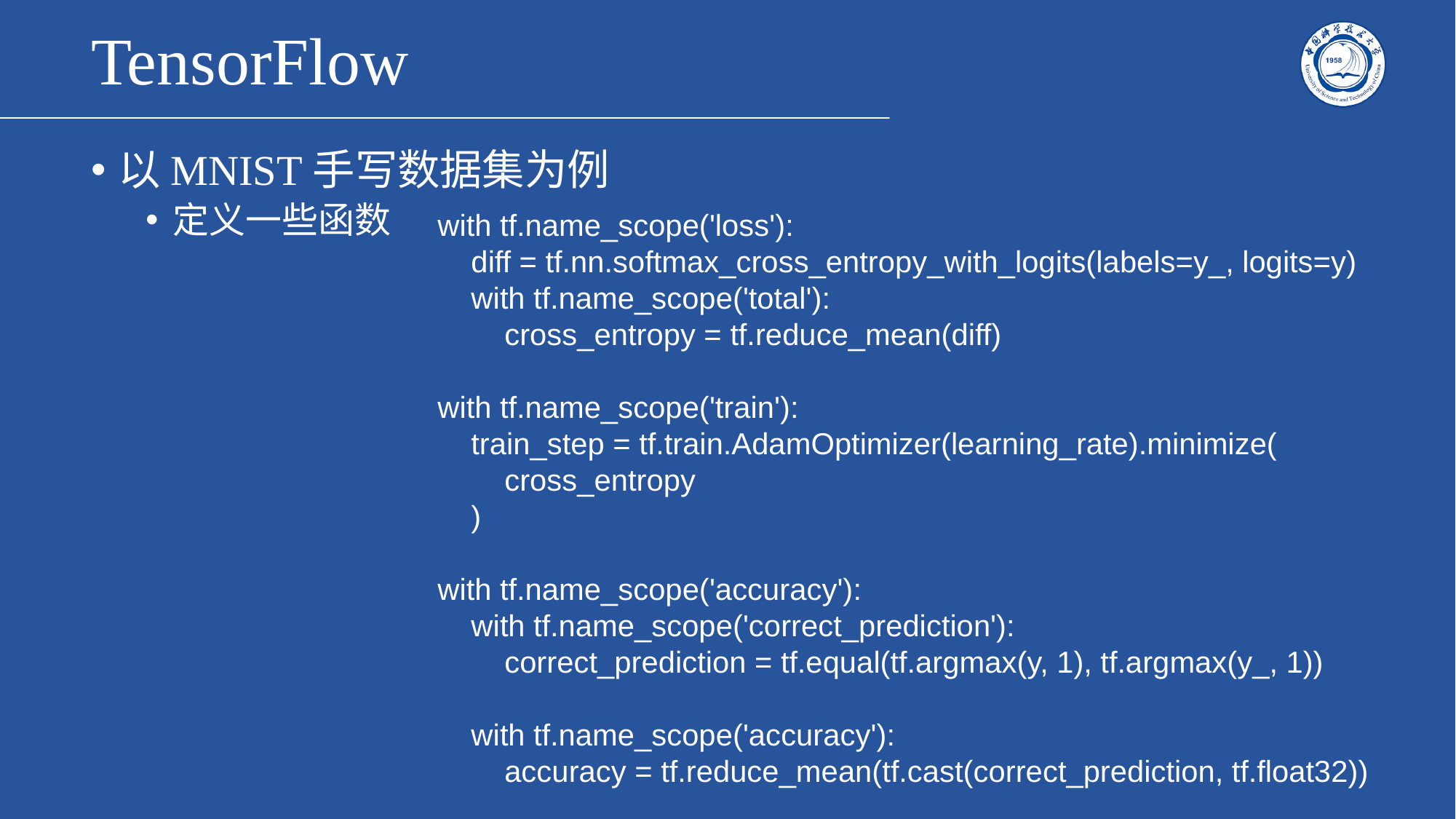

# TensorFlow
37
以MNIST手写数据集为例
定义一些函数
with tf.name_scope('loss'):
    diff = tf.nn.softmax_cross_entropy_with_logits(labels=y_, logits=y)
    with tf.name_scope('total'):
        cross_entropy = tf.reduce_mean(diff)

with tf.name_scope('train'):
    train_step = tf.train.AdamOptimizer(learning_rate).minimize(
        cross_entropy
    )

with tf.name_scope('accuracy'):
    with tf.name_scope('correct_prediction'):
        correct_prediction = tf.equal(tf.argmax(y, 1), tf.argmax(y_, 1))

    with tf.name_scope('accuracy'):
        accuracy = tf.reduce_mean(tf.cast(correct_prediction, tf.float32))